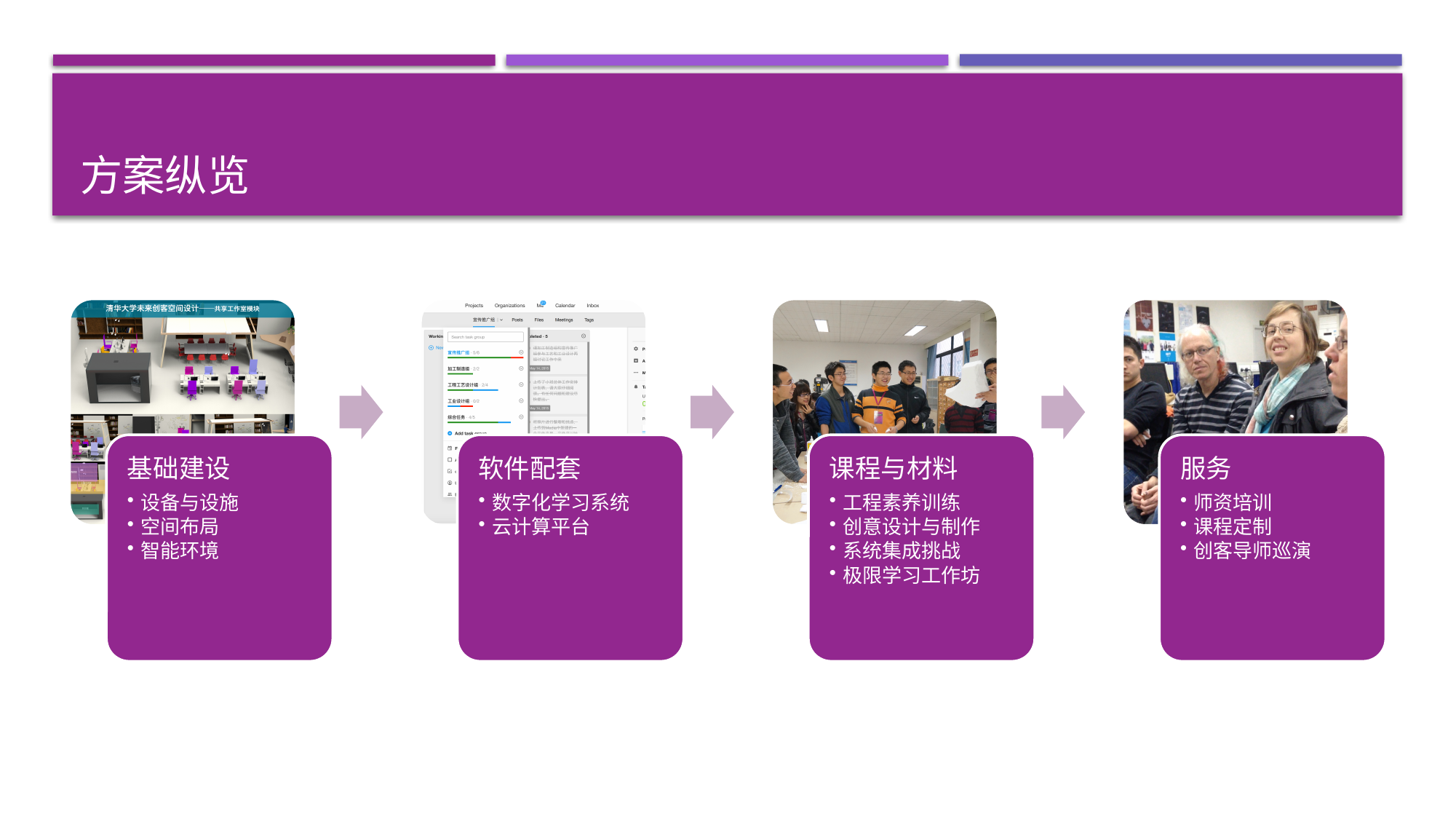

# 方案纵览
基础建设
设备与设施
空间布局
智能环境

软件配套
数字化学习系统
云计算平台

课程与材料
工程素养训练
创意设计与制作
系统集成挑战
极限学习工作坊

服务
师资培训
课程定制
创客导师巡演